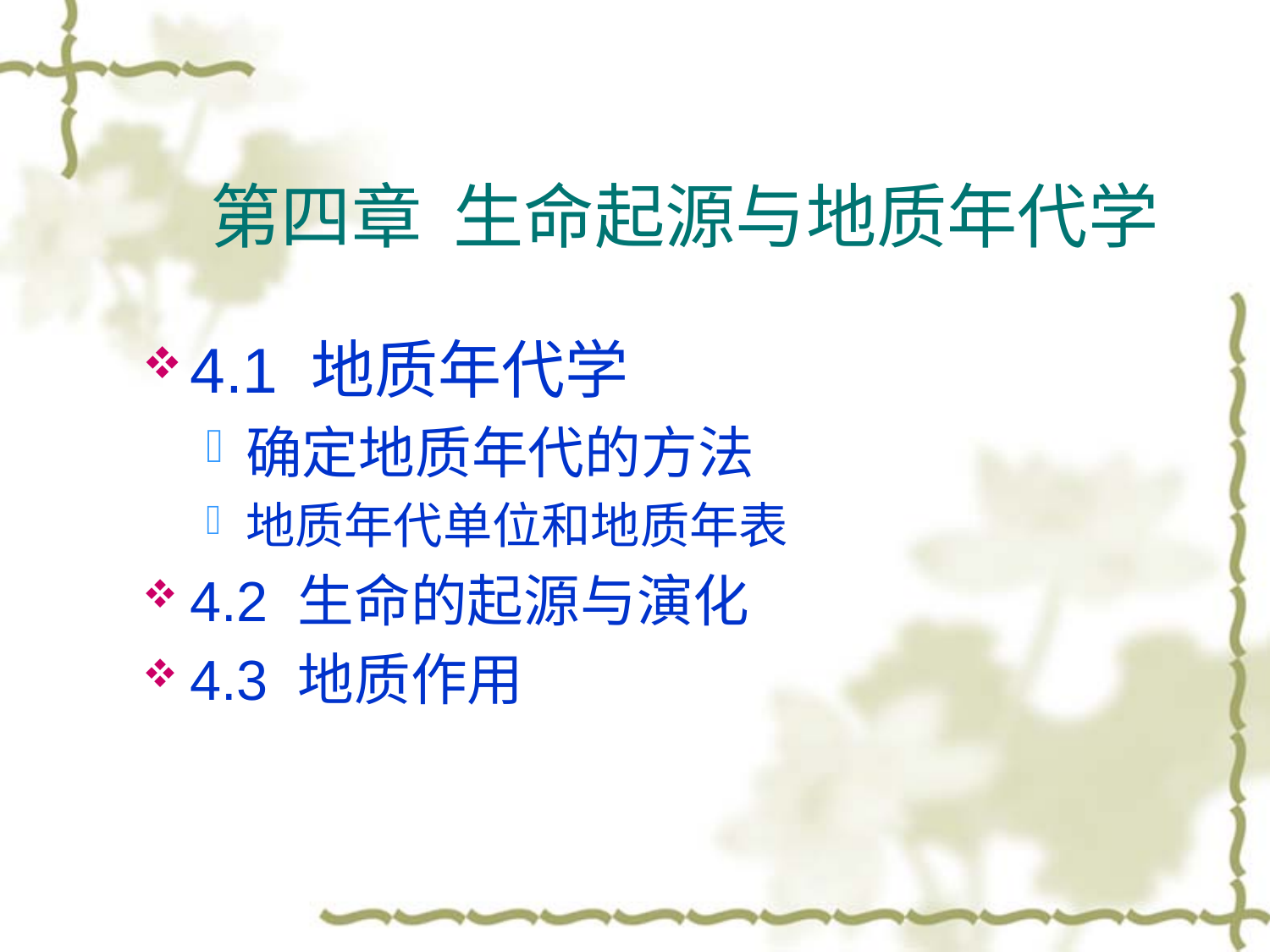

# 第四章  生命起源与地质年代学
4.1 地质年代学
确定地质年代的方法
地质年代单位和地质年表
4.2 生命的起源与演化
4.3 地质作用